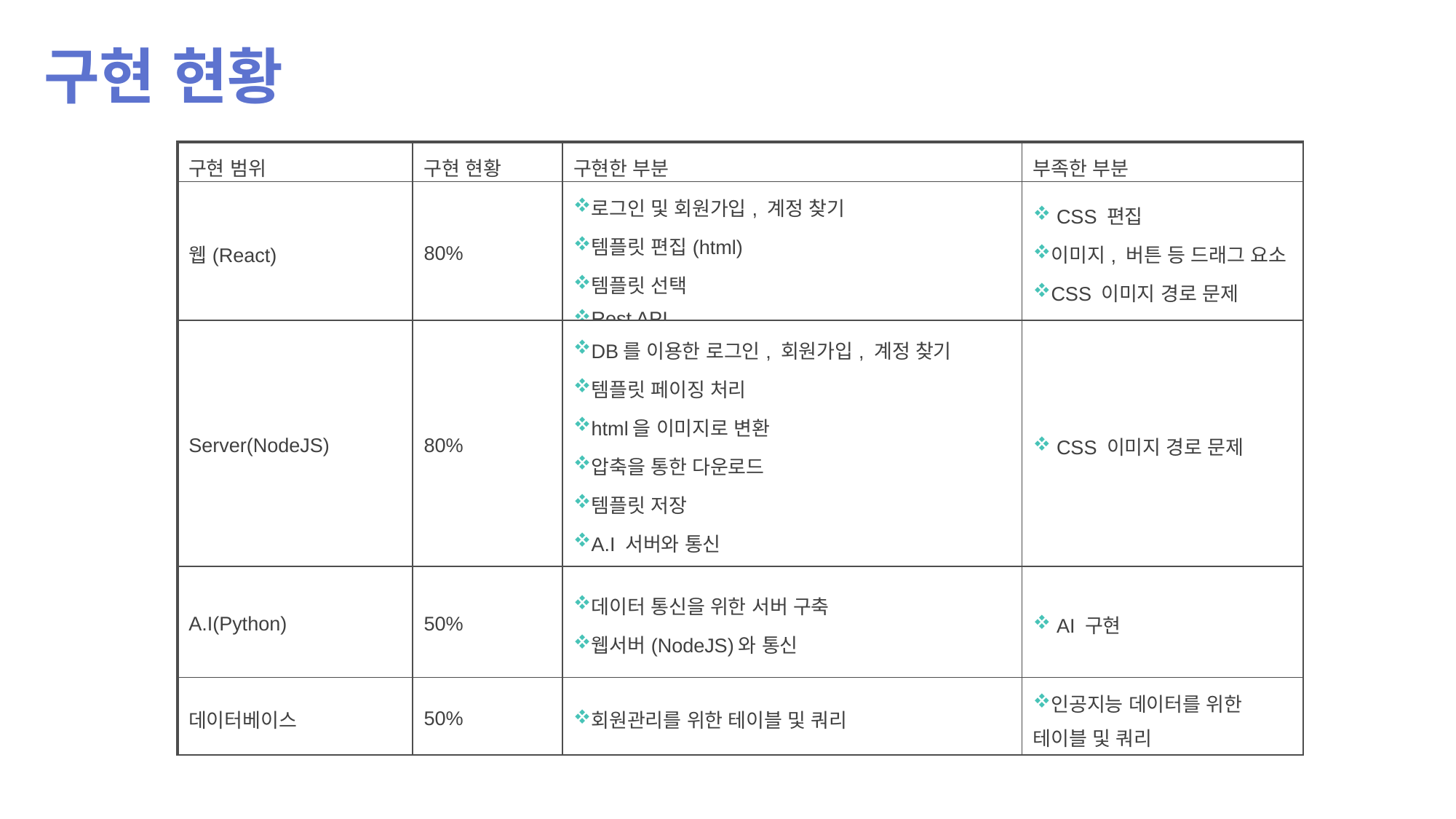

구현 현황
| 구현 범위 | 구현 현황 | 구현한 부분 | 부족한 부분 |
| --- | --- | --- | --- |
| 웹(React) | 80% | 로그인 및 회원가입, 계정 찾기 템플릿 편집(html) 템플릿 선택 Rest API | CSS 편집 이미지, 버튼 등 드래그 요소 CSS 이미지 경로 문제 |
| Server(NodeJS) | 80% | DB를 이용한 로그인, 회원가입, 계정 찾기 템플릿 페이징 처리 html을 이미지로 변환 압축을 통한 다운로드 템플릿 저장 A.I 서버와 통신 | CSS 이미지 경로 문제 |
| A.I(Python) | 50% | 데이터 통신을 위한 서버 구축 웹서버(NodeJS)와 통신 | AI 구현 |
| 데이터베이스 | 50% | 회원관리를 위한 테이블 및 쿼리 | 인공지능 데이터를 위한 테이블 및 쿼리 |